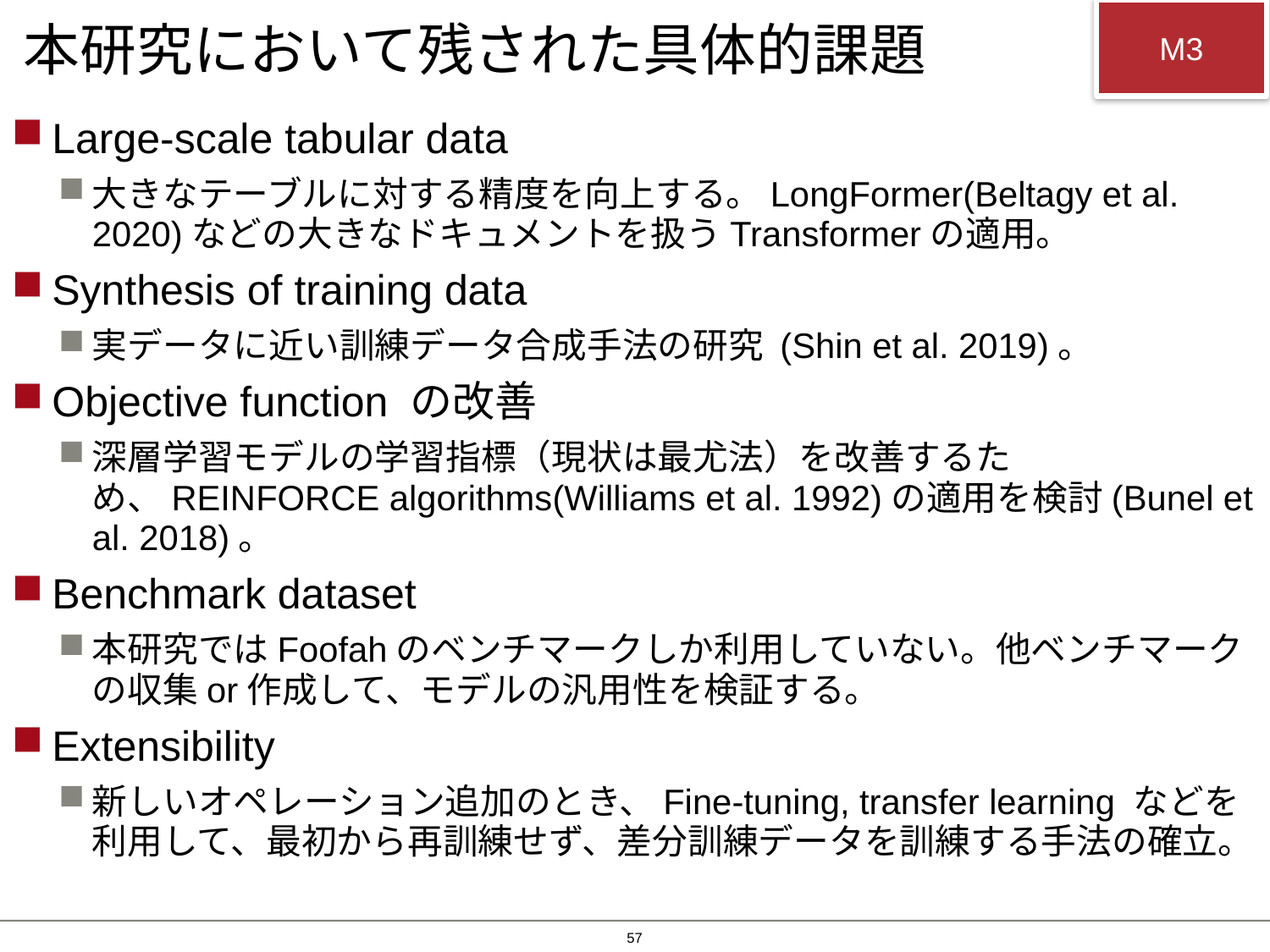

M3
# 本研究において残された具体的課題
Large-scale tabular data
大きなテーブルに対する精度を向上する。LongFormer(Beltagy et al. 2020)などの大きなドキュメントを扱うTransformerの適用。
Synthesis of training data
実データに近い訓練データ合成手法の研究 (Shin et al. 2019)。
Objective function の改善
深層学習モデルの学習指標（現状は最尤法）を改善するため、REINFORCE algorithms(Williams et al. 1992)の適用を検討(Bunel et al. 2018)。
Benchmark dataset
本研究ではFoofahのベンチマークしか利用していない。他ベンチマークの収集or作成して、モデルの汎用性を検証する。
Extensibility
新しいオペレーション追加のとき、Fine-tuning, transfer learning などを利用して、最初から再訓練せず、差分訓練データを訓練する手法の確立。

57